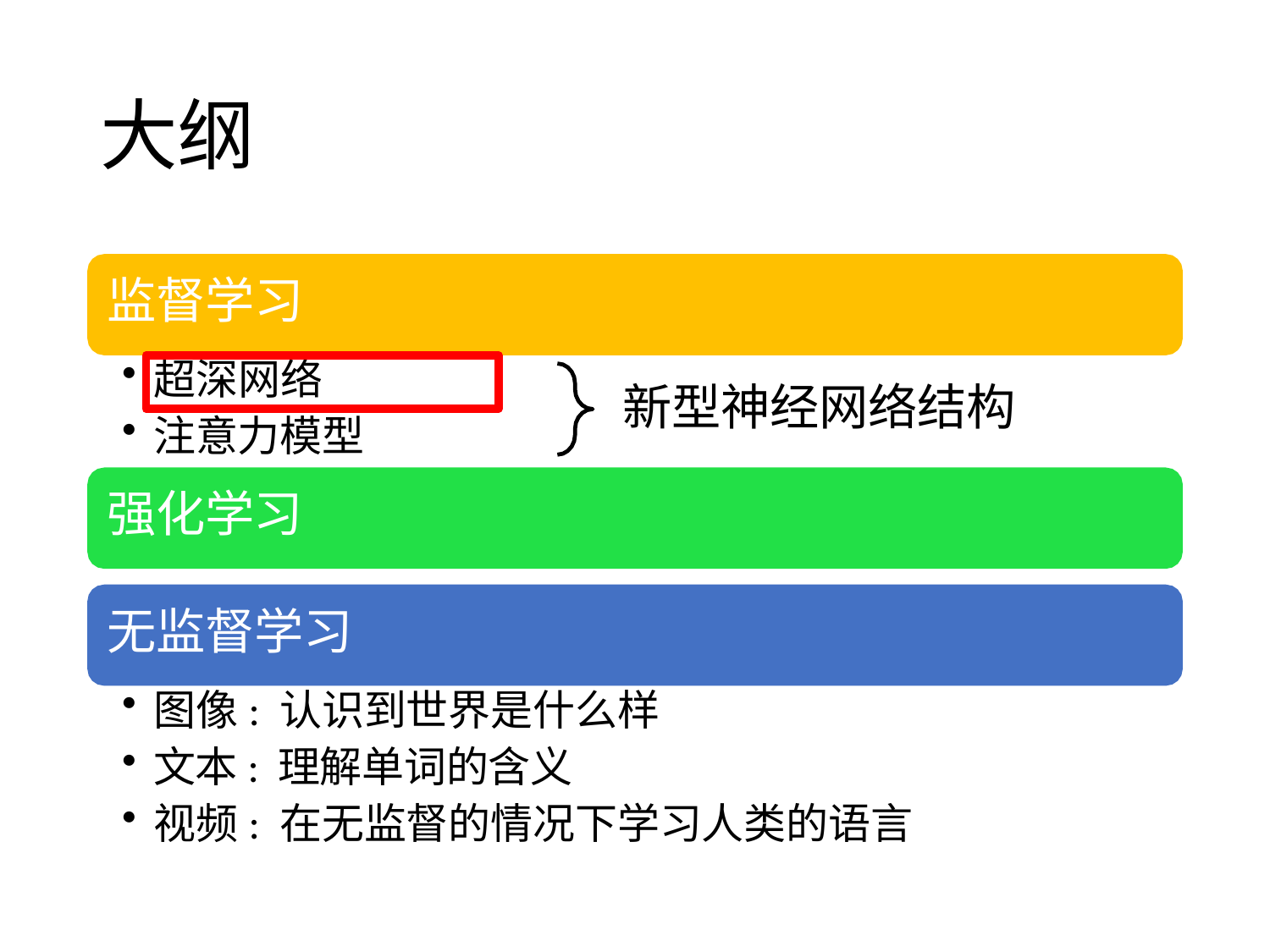

# 大纲

监督学习
超深网络

新型神经网络结构
注意力模型
强化学习

无监督学习
图像: 认识到世界是什么样
文本: 理解单词的含义
视频: 在无监督的情况下学习人类的语言